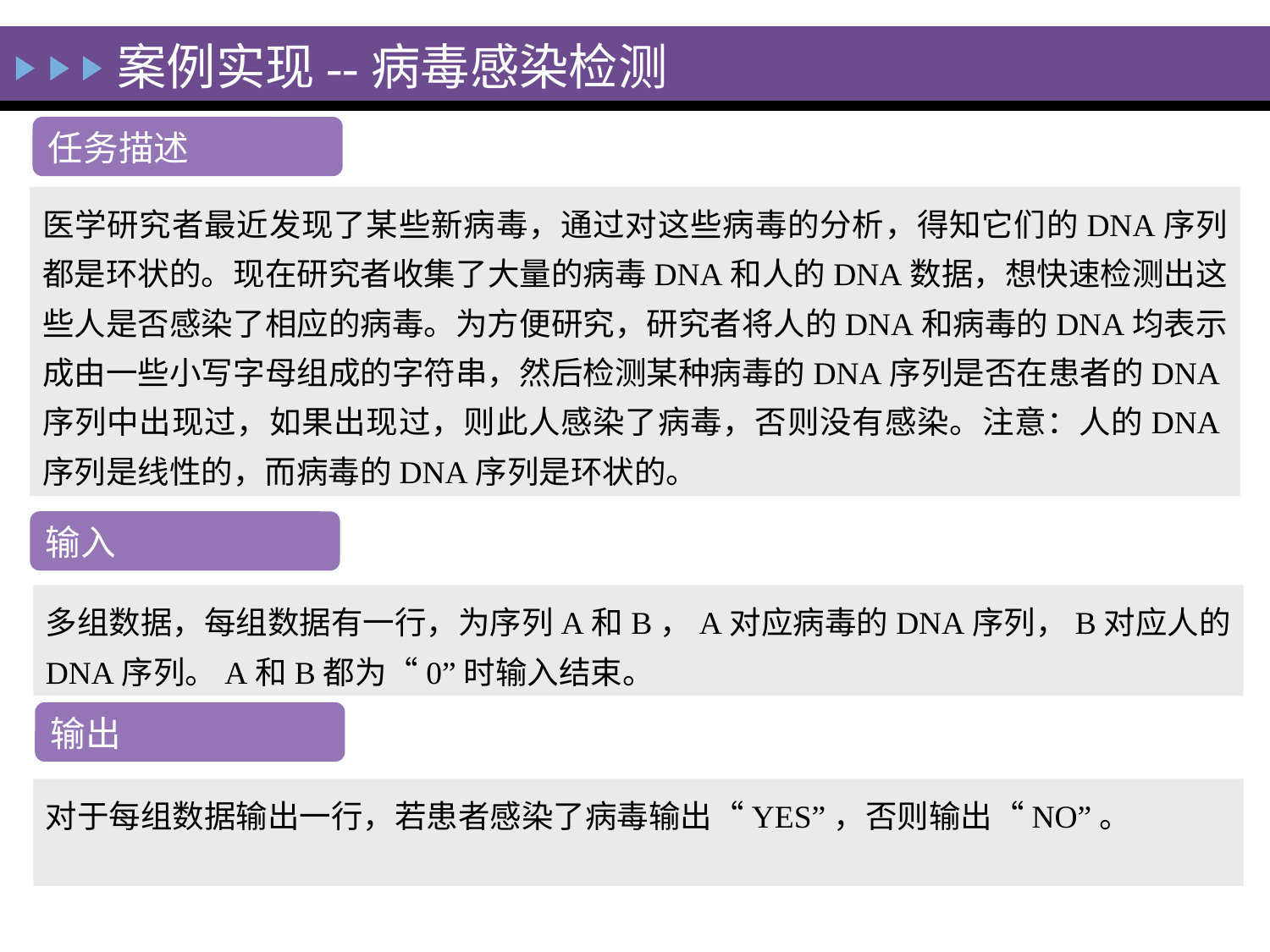

案例实现--病毒感染检测
任务描述

医学研究者最近发现了某些新病毒，通过对这些病毒的分析，得知它们的DNA序列都是环状的。现在研究者收集了大量的病毒DNA和人的DNA数据，想快速检测出这些人是否感染了相应的病毒。为方便研究，研究者将人的DNA和病毒的DNA均表示成由一些小写字母组成的字符串，然后检测某种病毒的DNA序列是否在患者的DNA序列中出现过，如果出现过，则此人感染了病毒，否则没有感染。注意：人的DNA序列是线性的，而病毒的DNA序列是环状的。
输入

多组数据，每组数据有一行，为序列A和B，A对应病毒的DNA序列，B对应人的DNA序列。A和B都为“0”时输入结束。
输出

对于每组数据输出一行，若患者感染了病毒输出“YES”，否则输出“NO”。